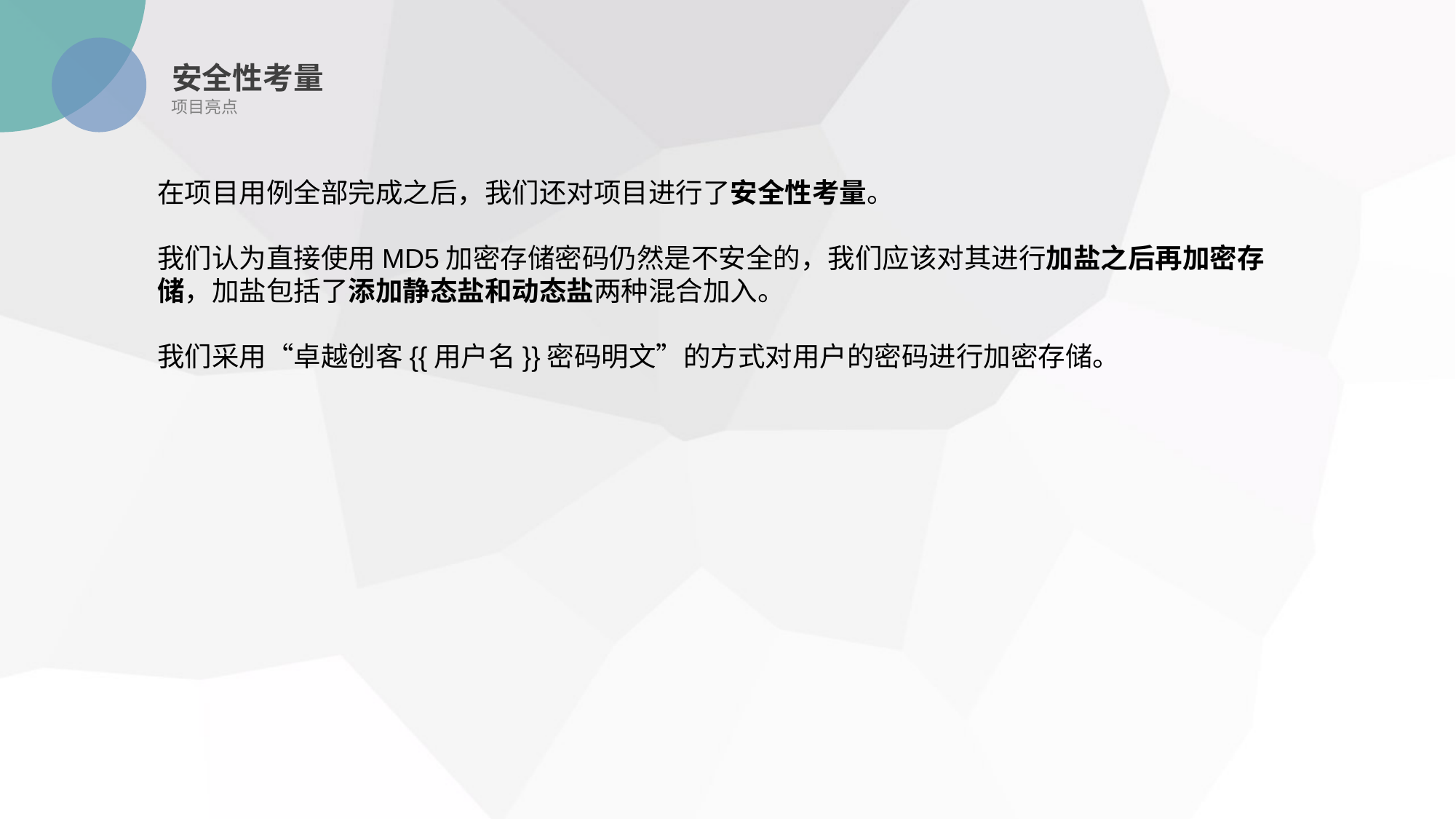

安全性考量
项目亮点
在项目用例全部完成之后，我们还对项目进行了安全性考量。

我们认为直接使用MD5加密存储密码仍然是不安全的，我们应该对其进行加盐之后再加密存储，加盐包括了添加静态盐和动态盐两种混合加入。

我们采用“卓越创客{{用户名}}密码明文”的方式对用户的密码进行加密存储。